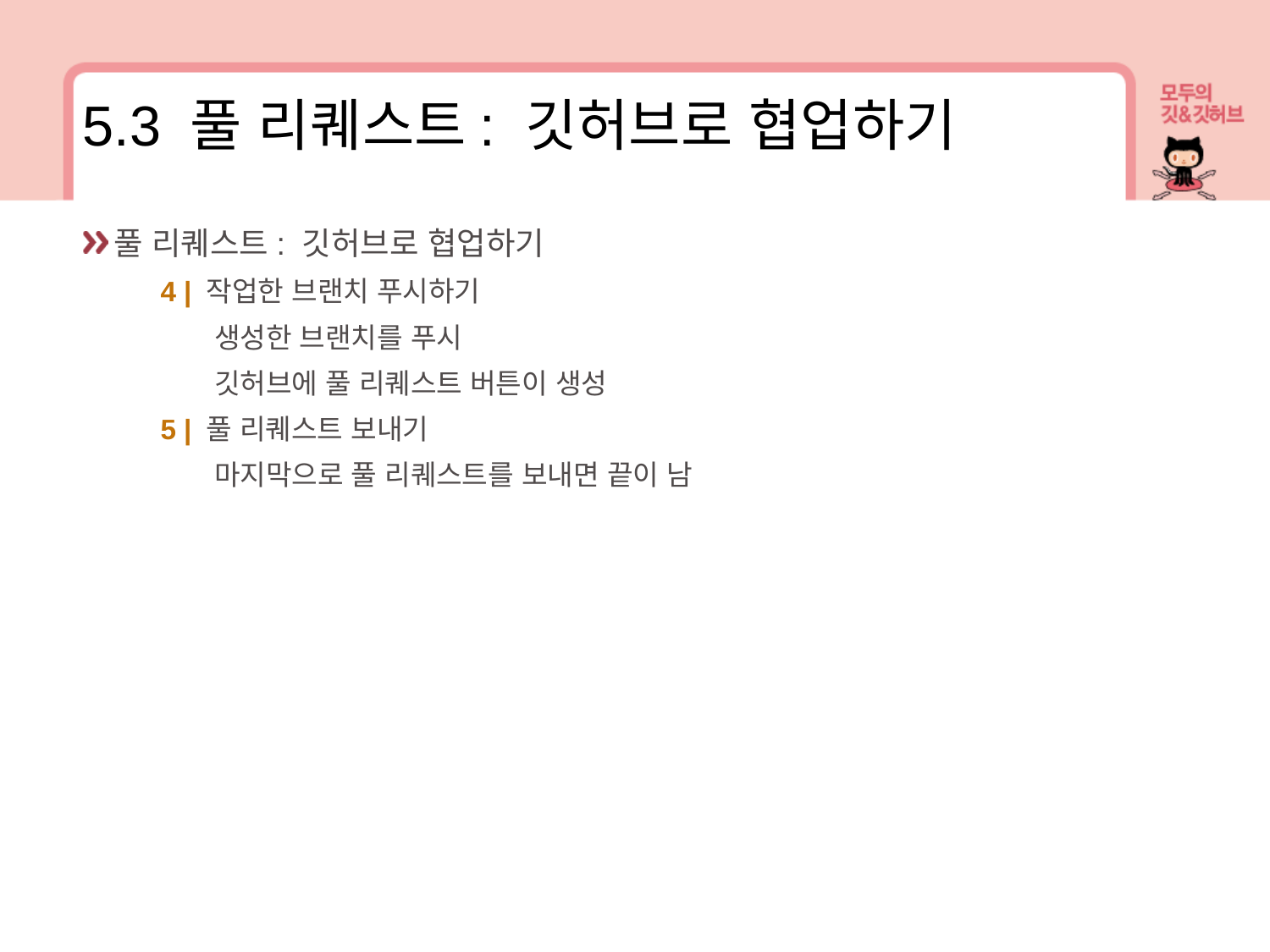

5.3 풀 리퀘스트: 깃허브로 협업하기
풀 리퀘스트: 깃허브로 협업하기
    4 | 작업한 브랜치 푸시하기
          생성한 브랜치를 푸시
          깃허브에 풀 리퀘스트 버튼이 생성
    5 | 풀 리퀘스트 보내기
          마지막으로 풀 리퀘스트를 보내면 끝이 남